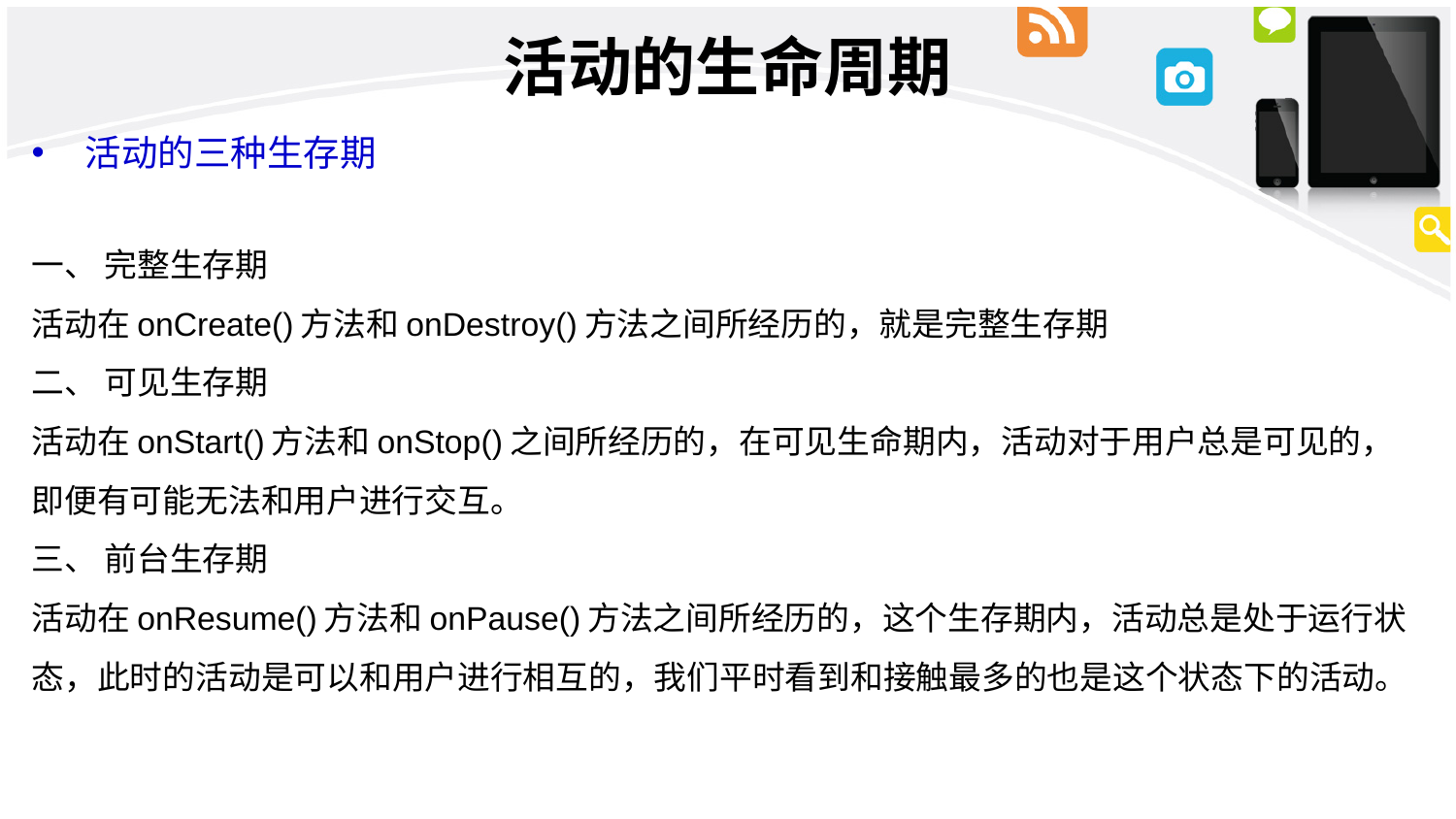

# 活动的生命周期
活动的三种生存期

一、 完整生存期
活动在onCreate()方法和onDestroy()方法之间所经历的，就是完整生存期
二、 可见生存期
活动在onStart()方法和onStop()之间所经历的，在可见生命期内，活动对于用户总是可见的，即便有可能无法和用户进行交互。
三、 前台生存期
活动在onResume()方法和onPause()方法之间所经历的，这个生存期内，活动总是处于运行状态，此时的活动是可以和用户进行相互的，我们平时看到和接触最多的也是这个状态下的活动。